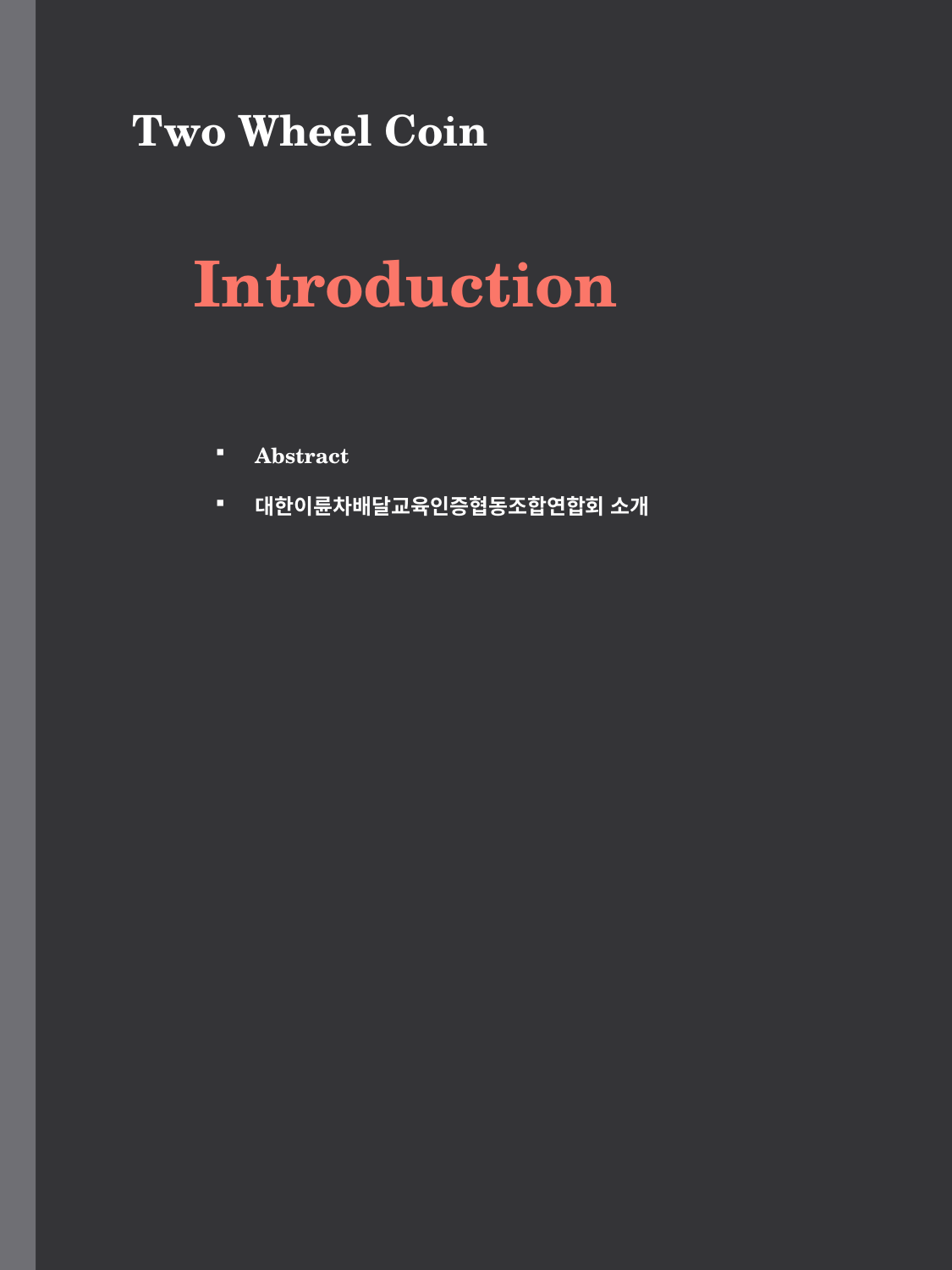

Two Wheel Coin
Introduction
Abstract
대한이륜차배달교육인증협동조합연합회 소개